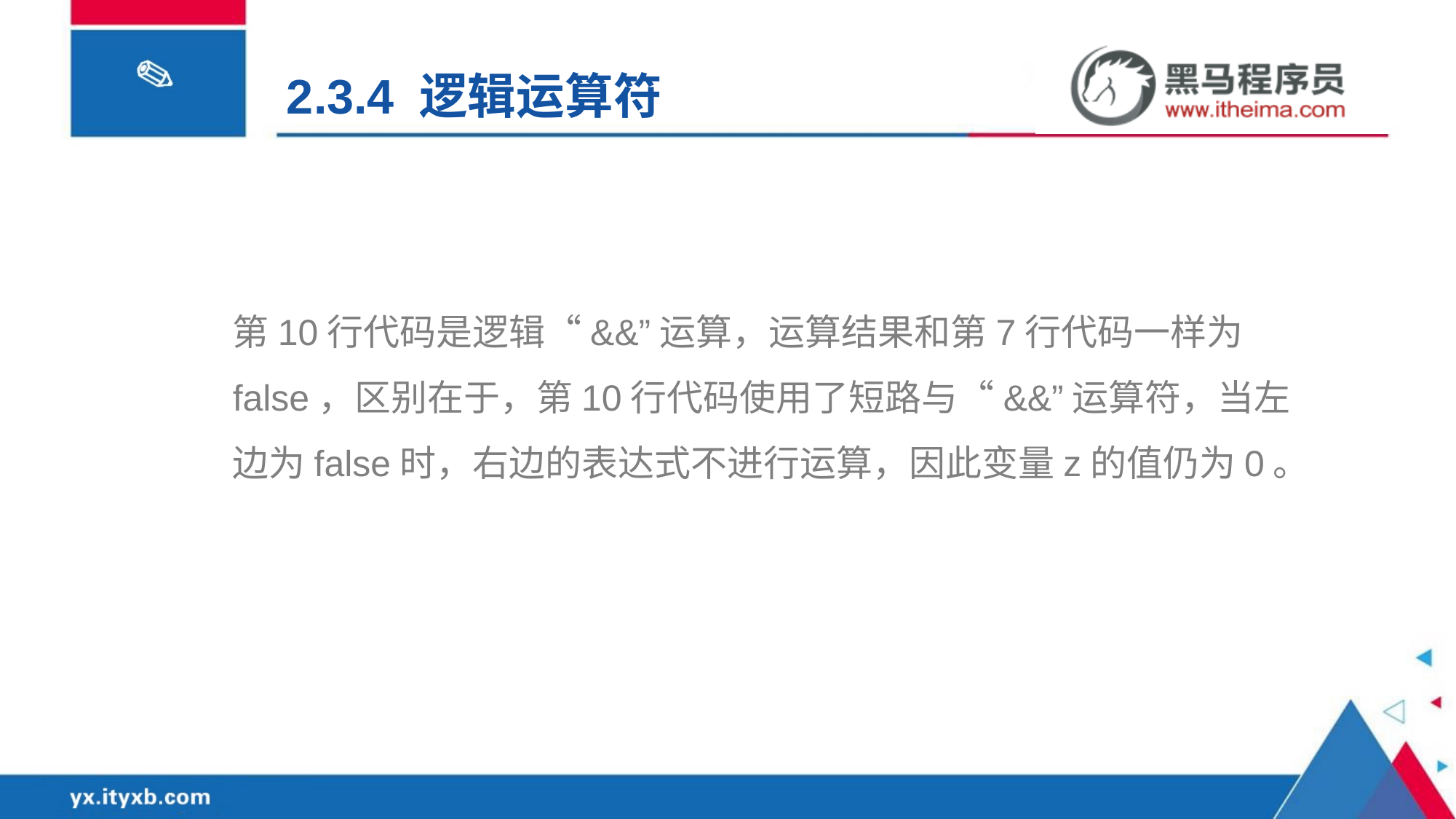

2.3.4 逻辑运算符

第10行代码是逻辑“&&”运算，运算结果和第7行代码一样为false，区别在于，第10行代码使用了短路与“&&”运算符，当左边为false时，右边的表达式不进行运算，因此变量z的值仍为0。